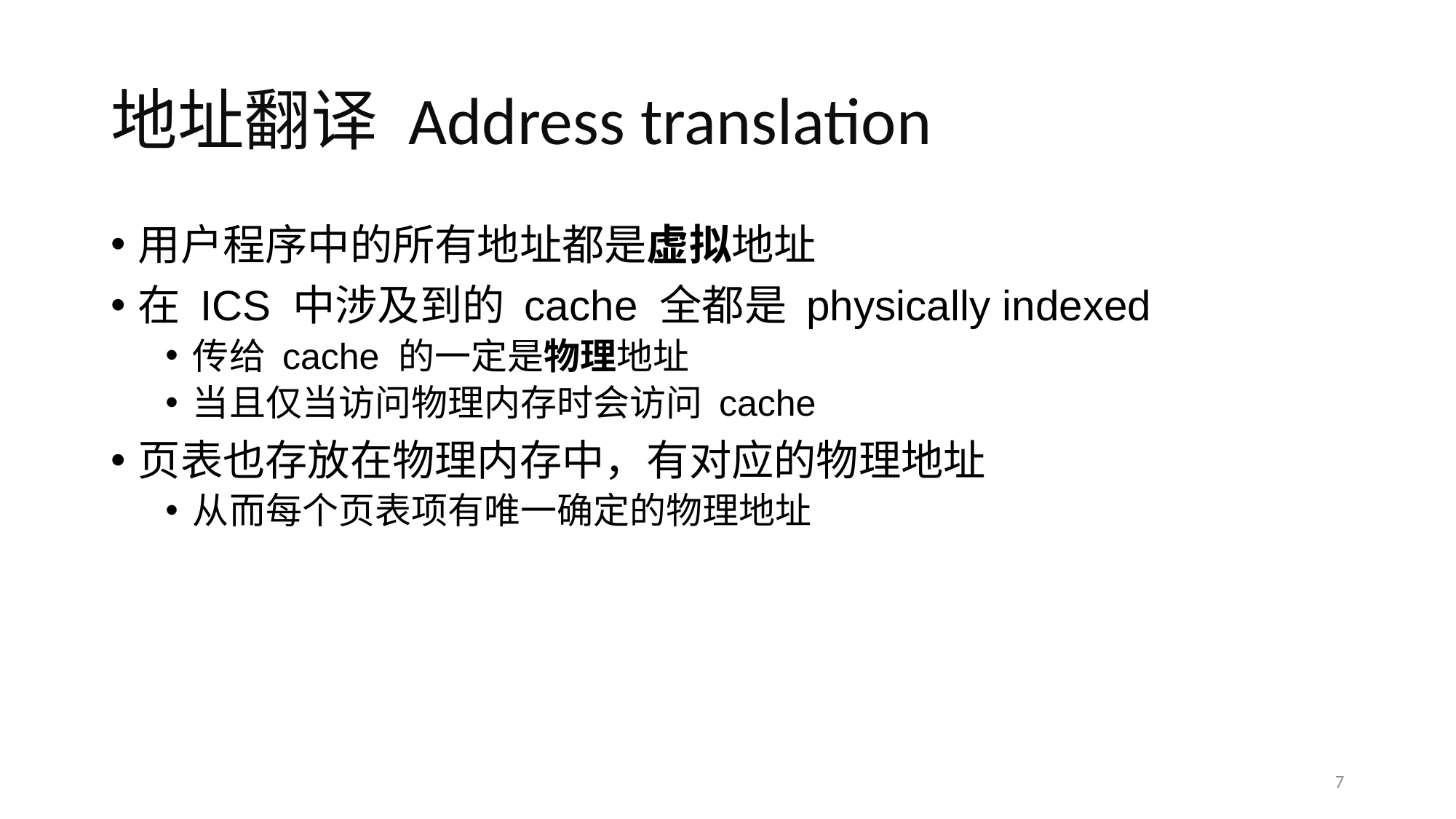

# 地址翻译 Address translation
用户程序中的所有地址都是虚拟地址
在 ICS 中涉及到的 cache 全都是 physically indexed
传给 cache 的一定是物理地址
当且仅当访问物理内存时会访问 cache
页表也存放在物理内存中，有对应的物理地址
从而每个页表项有唯一确定的物理地址
7